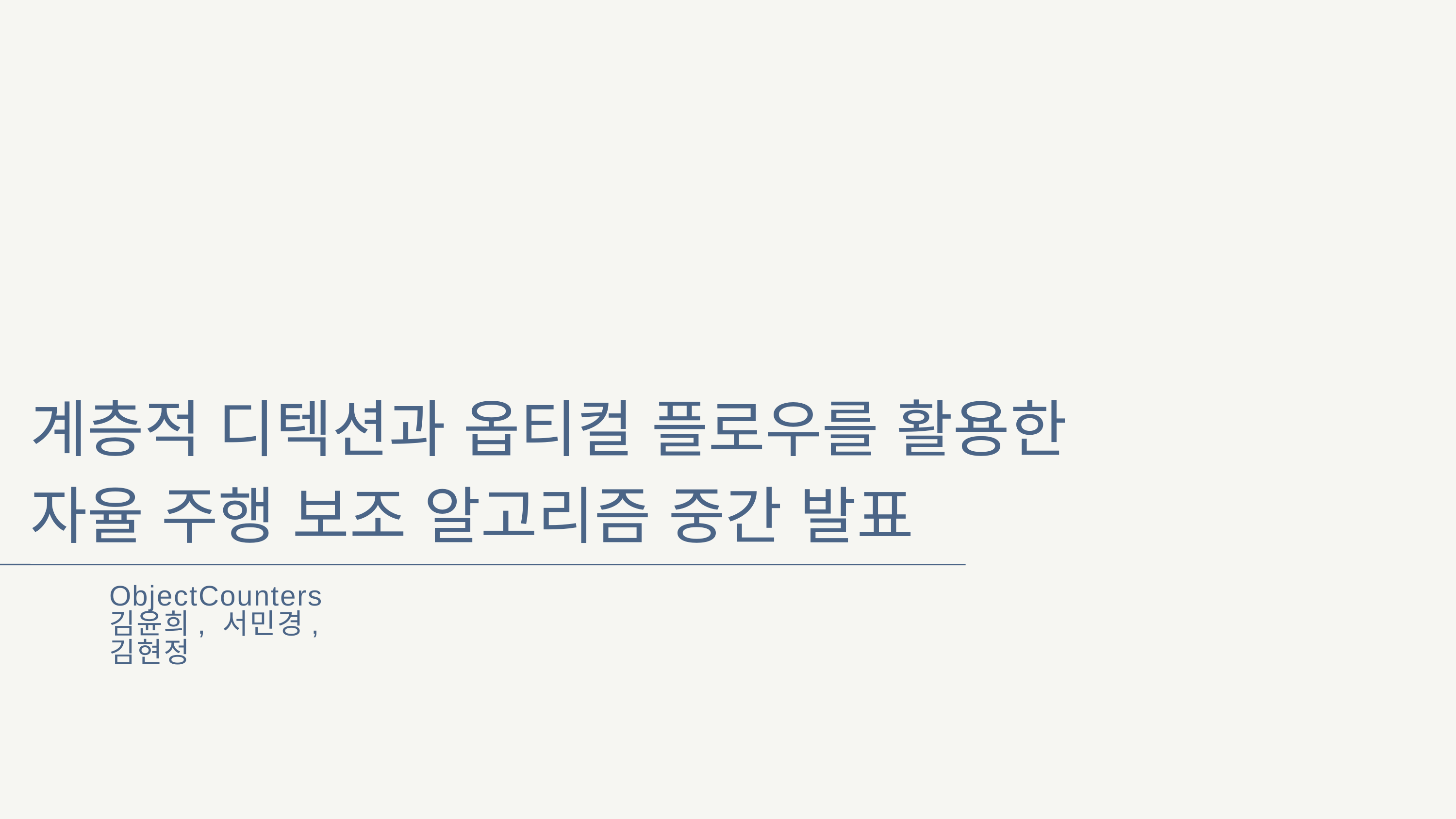

계층적 디텍션과 옵티컬 플로우를 활용한 자율 주행 보조 알고리즘 중간 발표

ObjectCounters
김윤희, 서민경, 김현정